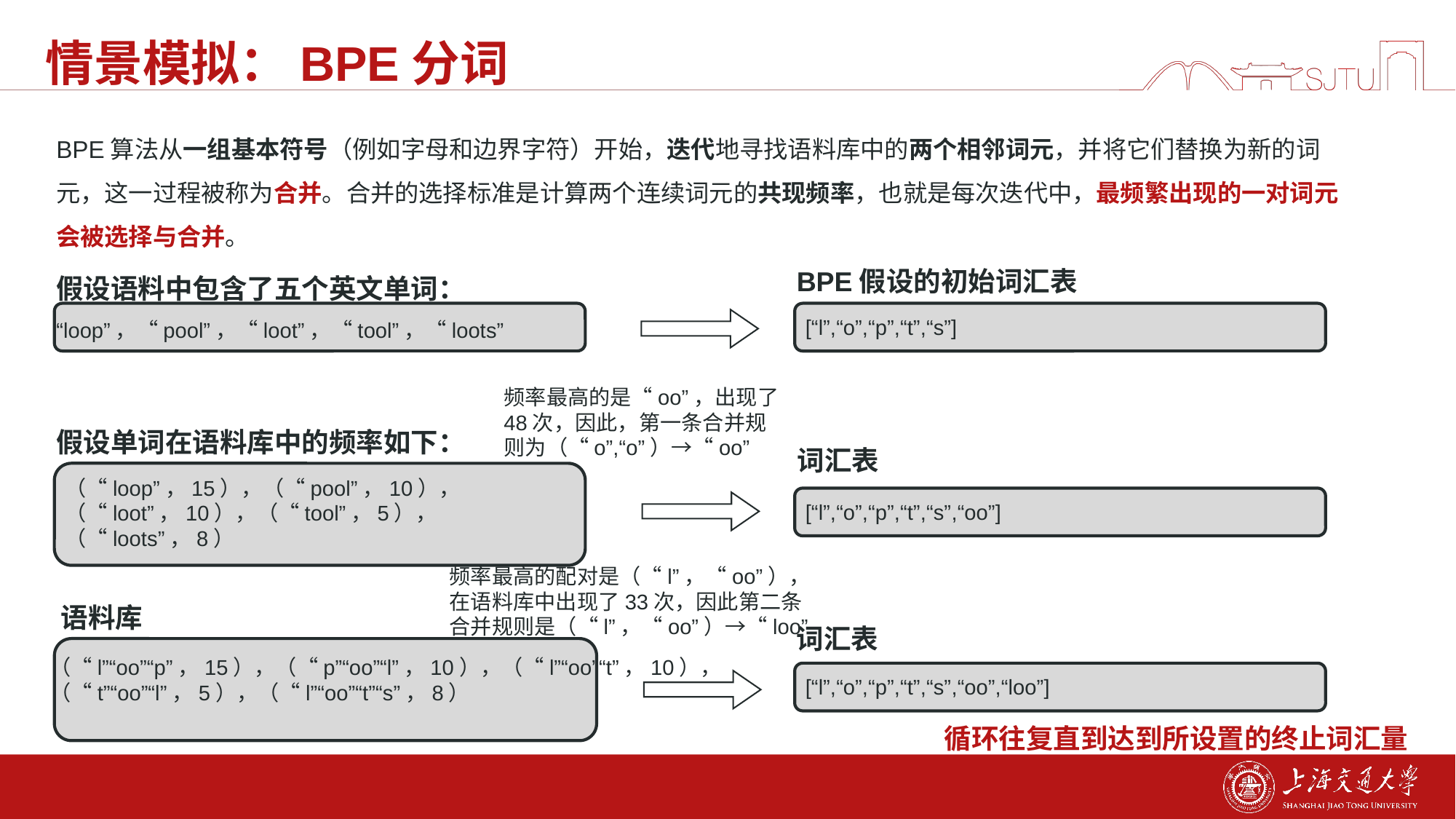

# 情景模拟：BPE分词
BPE算法从一组基本符号（例如字母和边界字符）开始，迭代地寻找语料库中的两个相邻词元，并将它们替换为新的词元，这一过程被称为合并。合并的选择标准是计算两个连续词元的共现频率，也就是每次迭代中，最频繁出现的一对词元会被选择与合并。
假设语料中包含了五个英文单词：
“loop”，“pool”，“loot”，“tool”，“loots”
BPE假设的初始词汇表

[“l”,“o”,“p”,“t”,“s”]

频率最高的是“oo”，出现了48次，因此，第一条合并规则为（“o”,“o”）→“oo”
假设单词在语料库中的频率如下：
词汇表

（“loop”，15），（“pool”，10），（“loot”，10），（“tool”，5），（“loots”，8）

[“l”,“o”,“p”,“t”,“s”,“oo”]
频率最高的配对是（“l”，“oo”），在语料库中出现了33次，因此第二条合并规则是（“l”，“oo”）→“loo”
语料库
词汇表

（“l”“oo”“p”，15），（“p”“oo”“l”，10），（“l”“oo”“t”，10），（“t”“oo”“l”，5），（“l”“oo”“t”“s”，8）

[“l”,“o”,“p”,“t”,“s”,“oo”,“loo”]

循环往复直到达到所设置的终止词汇量